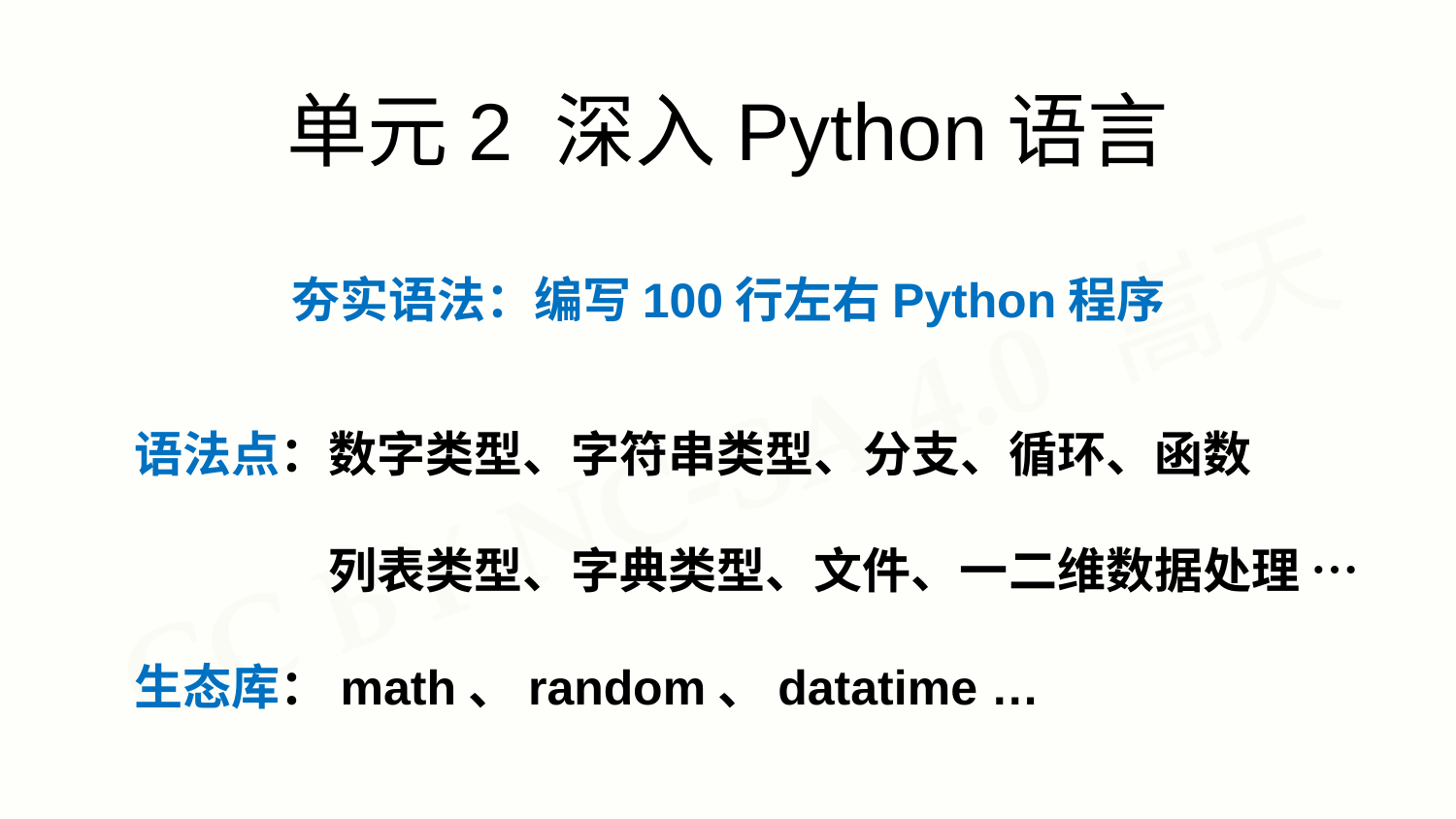

单元2 深入Python语言
夯实语法：编写100行左右Python程序
语法点：数字类型、字符串类型、分支、循环、函数
语法系：列表类型、字典类型、文件、一二维数据处理 …
生态库：math、random、datatime …